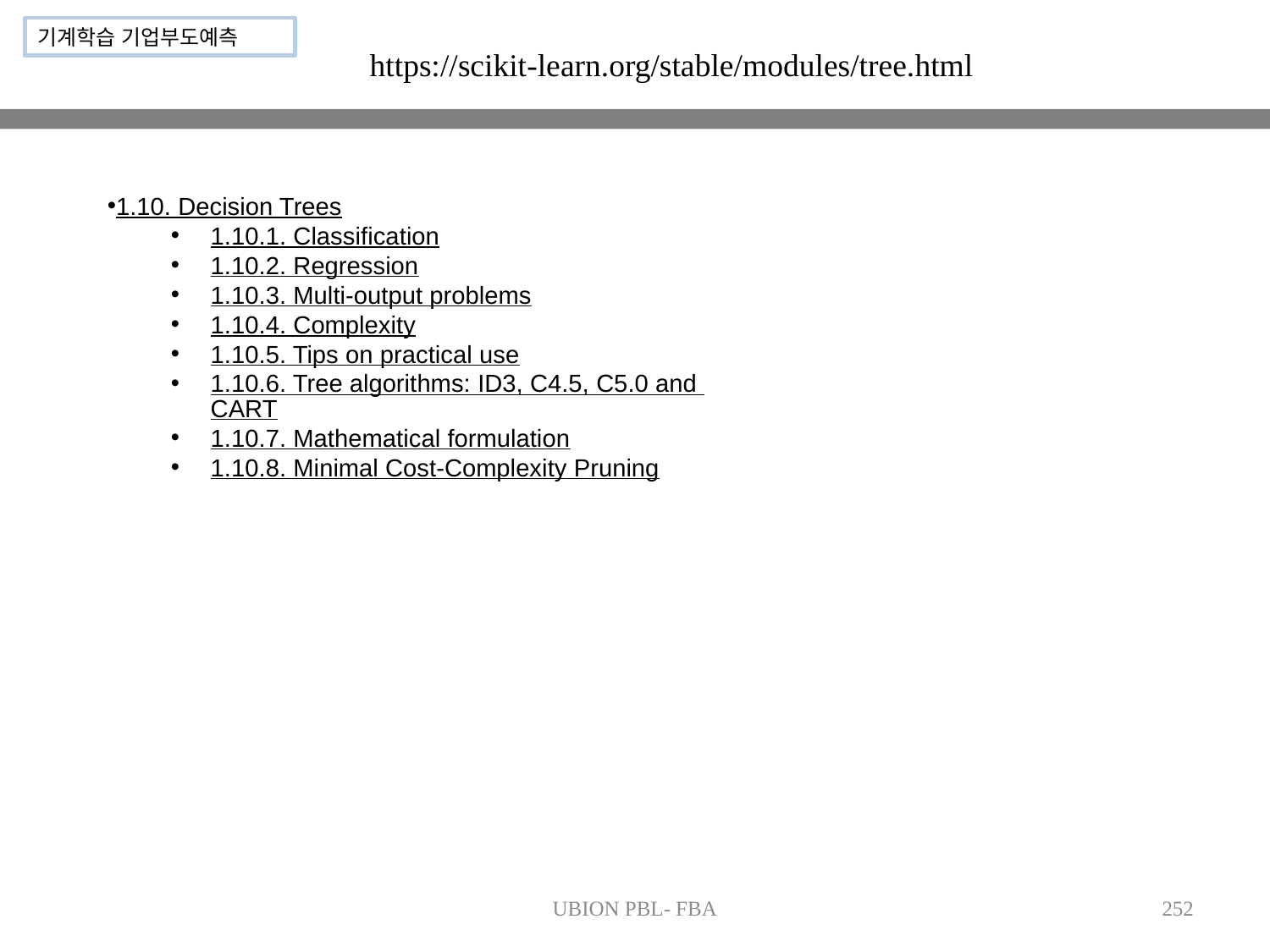

기계학습 기업부도예측
https://scikit-learn.org/stable/modules/tree.html

1.10. Decision Trees
1.10.1. Classification
1.10.2. Regression
1.10.3. Multi-output problems
1.10.4. Complexity
1.10.5. Tips on practical use
1.10.6. Tree algorithms: ID3, C4.5, C5.0 and CART
1.10.7. Mathematical formulation
1.10.8. Minimal Cost-Complexity Pruning
UBION PBL- FBA
252